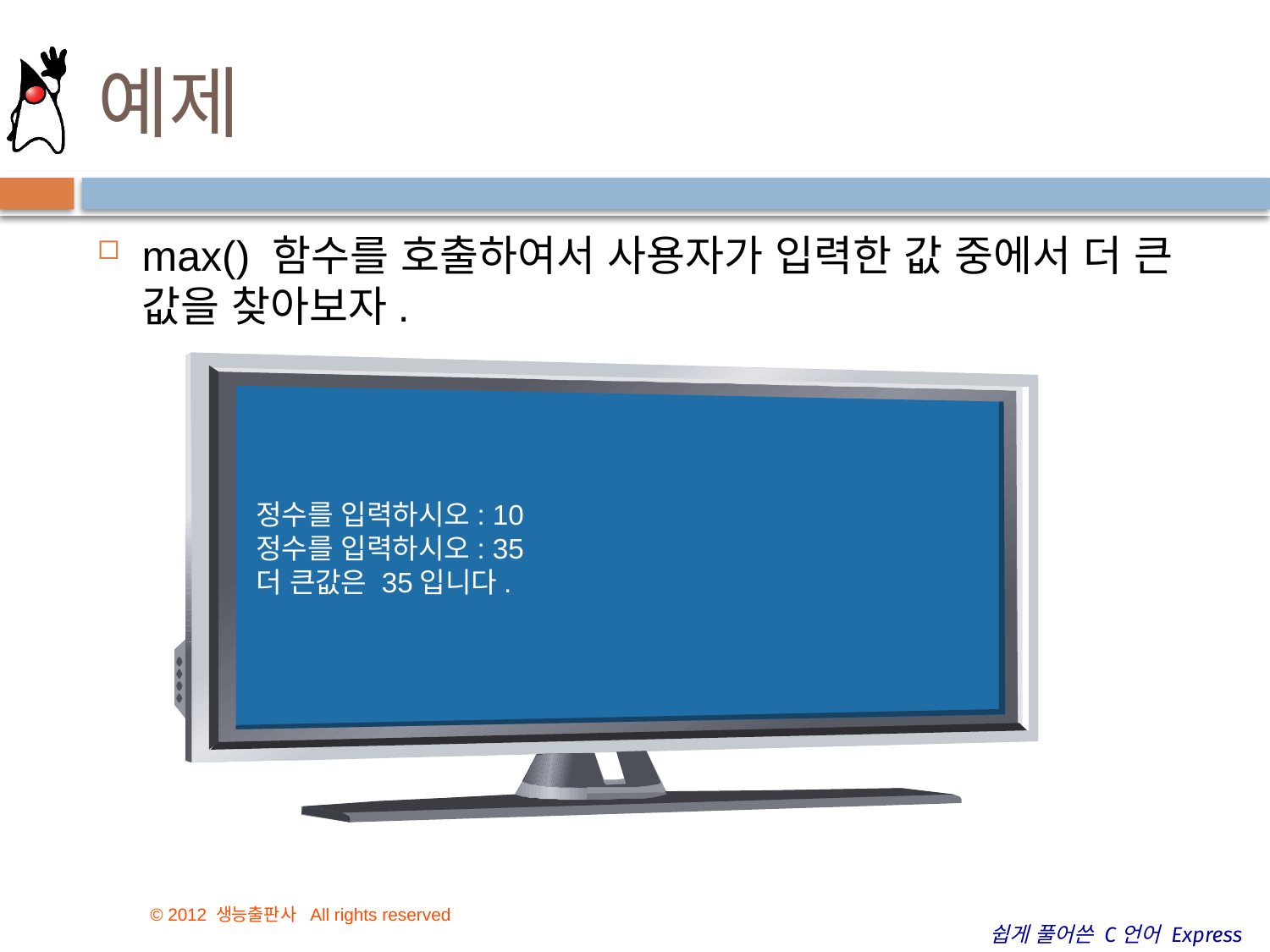

# 예제
max() 함수를 호출하여서 사용자가 입력한 값 중에서 더 큰 값을 찾아보자.

정수를 입력하시오: 10
정수를 입력하시오: 35
더 큰값은 35입니다.